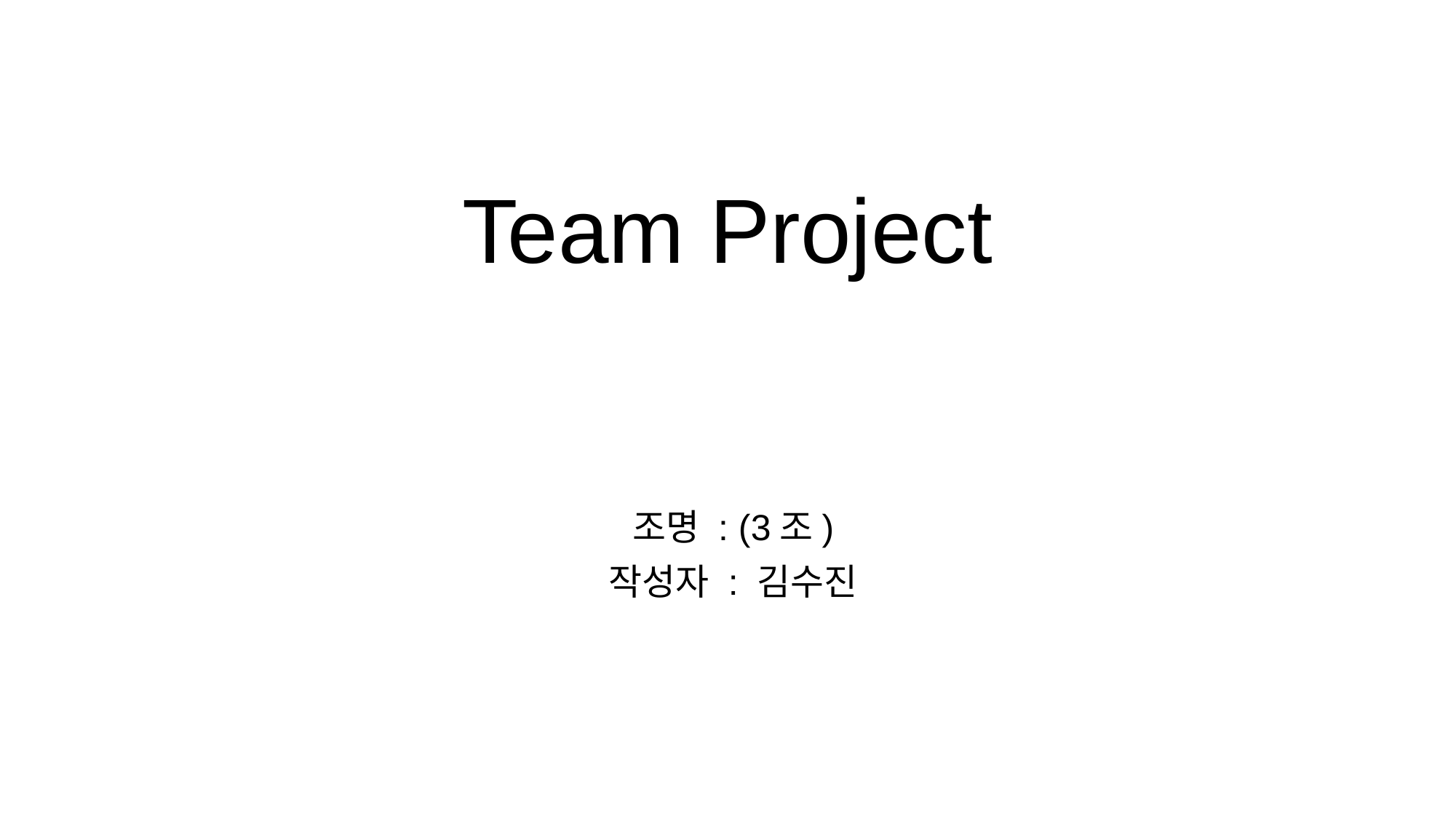

# Team Project
조명 : (3조)
작성자 : 김수진